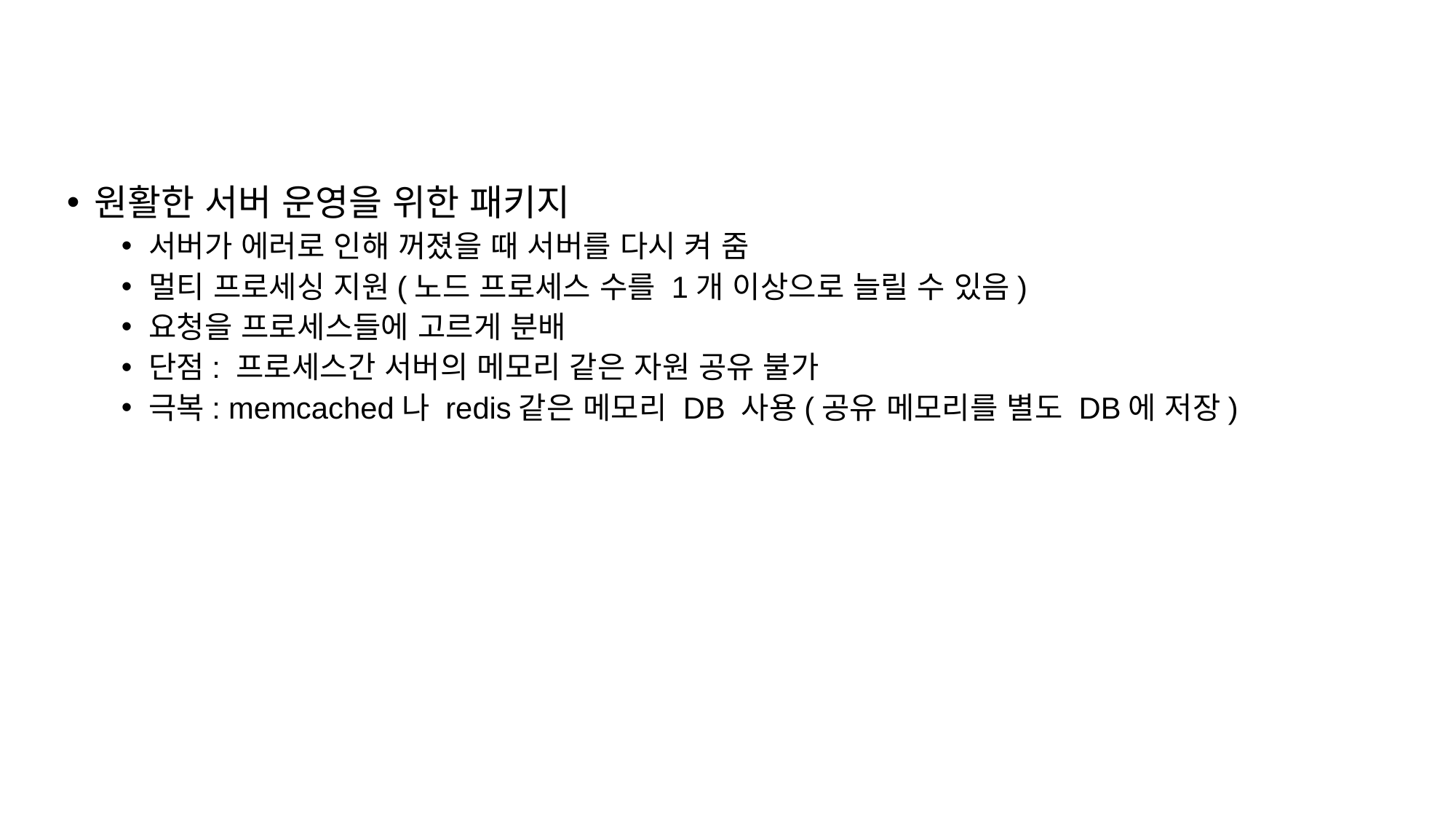

# 9. pm2 소개
원활한 서버 운영을 위한 패키지
서버가 에러로 인해 꺼졌을 때 서버를 다시 켜 줌
멀티 프로세싱 지원(노드 프로세스 수를 1개 이상으로 늘릴 수 있음)
요청을 프로세스들에 고르게 분배
단점: 프로세스간 서버의 메모리 같은 자원 공유 불가
극복: memcached나 redis같은 메모리 DB 사용(공유 메모리를 별도 DB에 저장)